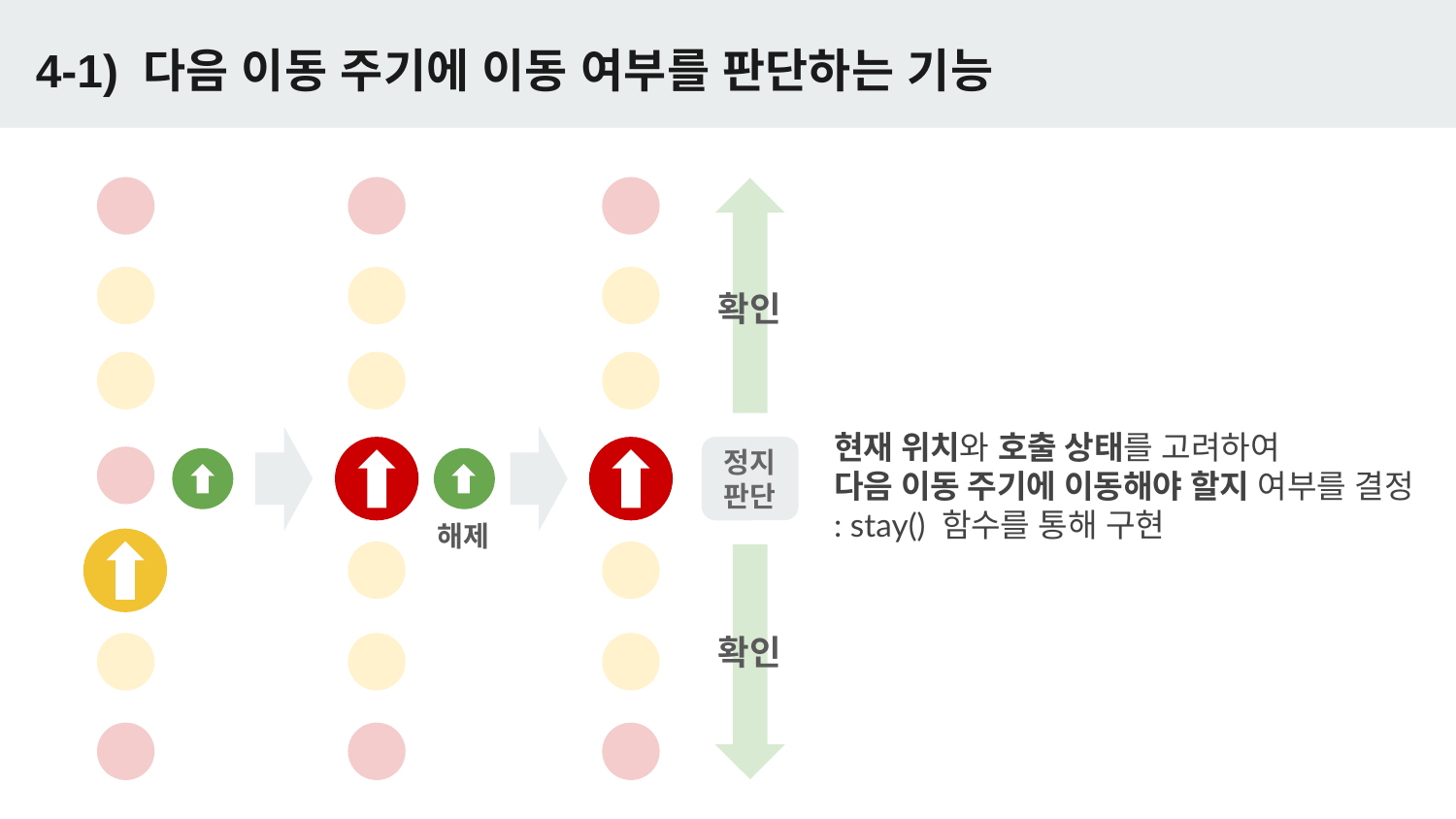

# 4-1) 다음 이동 주기에 이동 여부를 판단하는 기능

확인

현재 위치와 호출 상태를 고려하여
다음 이동 주기에 이동해야 할지 여부를 결정
: stay() 함수를 통해 구현

정지 판단

해제

확인